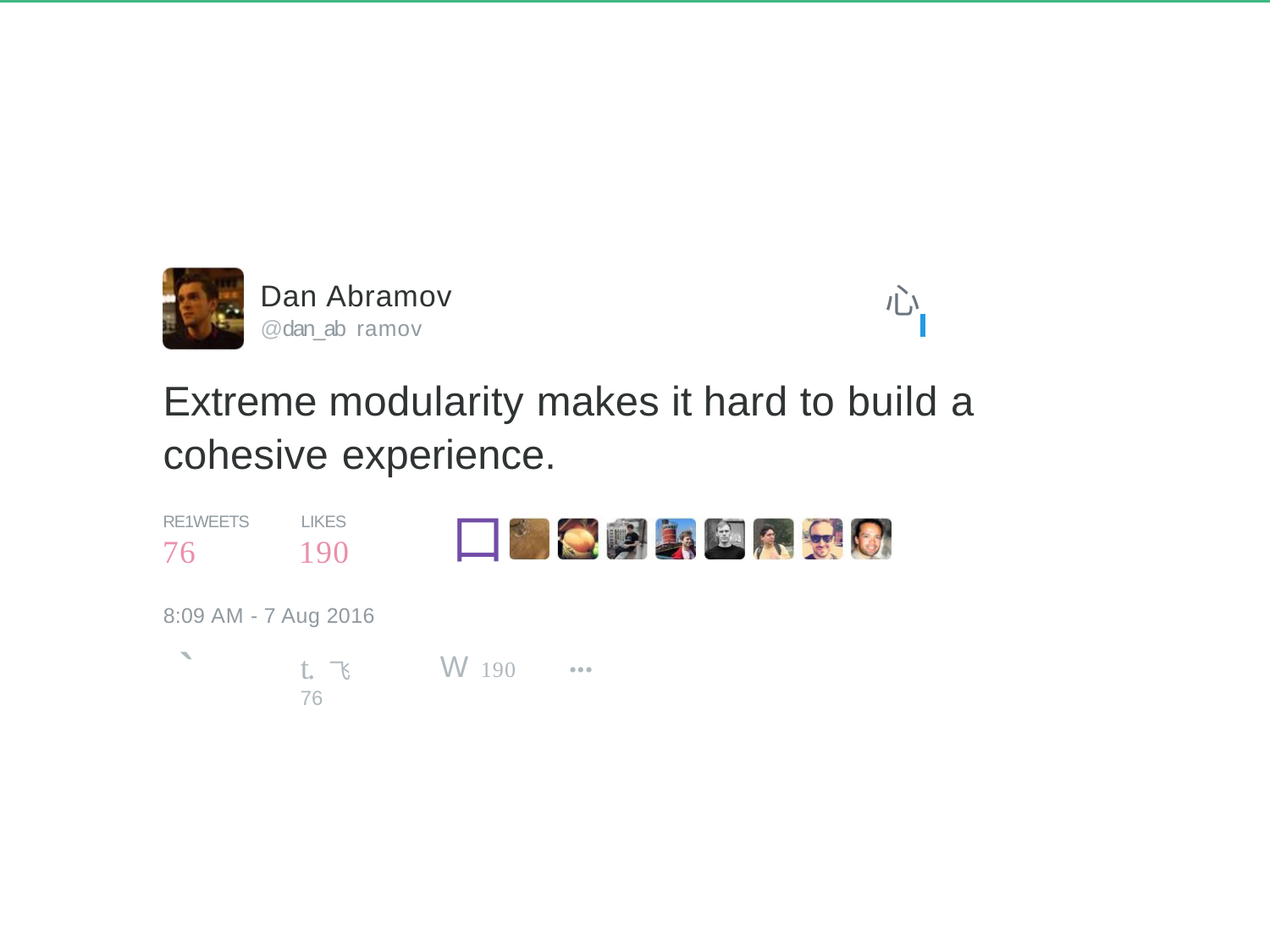

Dan Abramov
@dan_ab  ramov
心

Extreme modularity makes it hard to build a  cohesive experience.
口
RE1WEETS
76
LIKES
190

8:09 AM - 7 Aug 2016
W  190
t. 飞 76
｀
•••